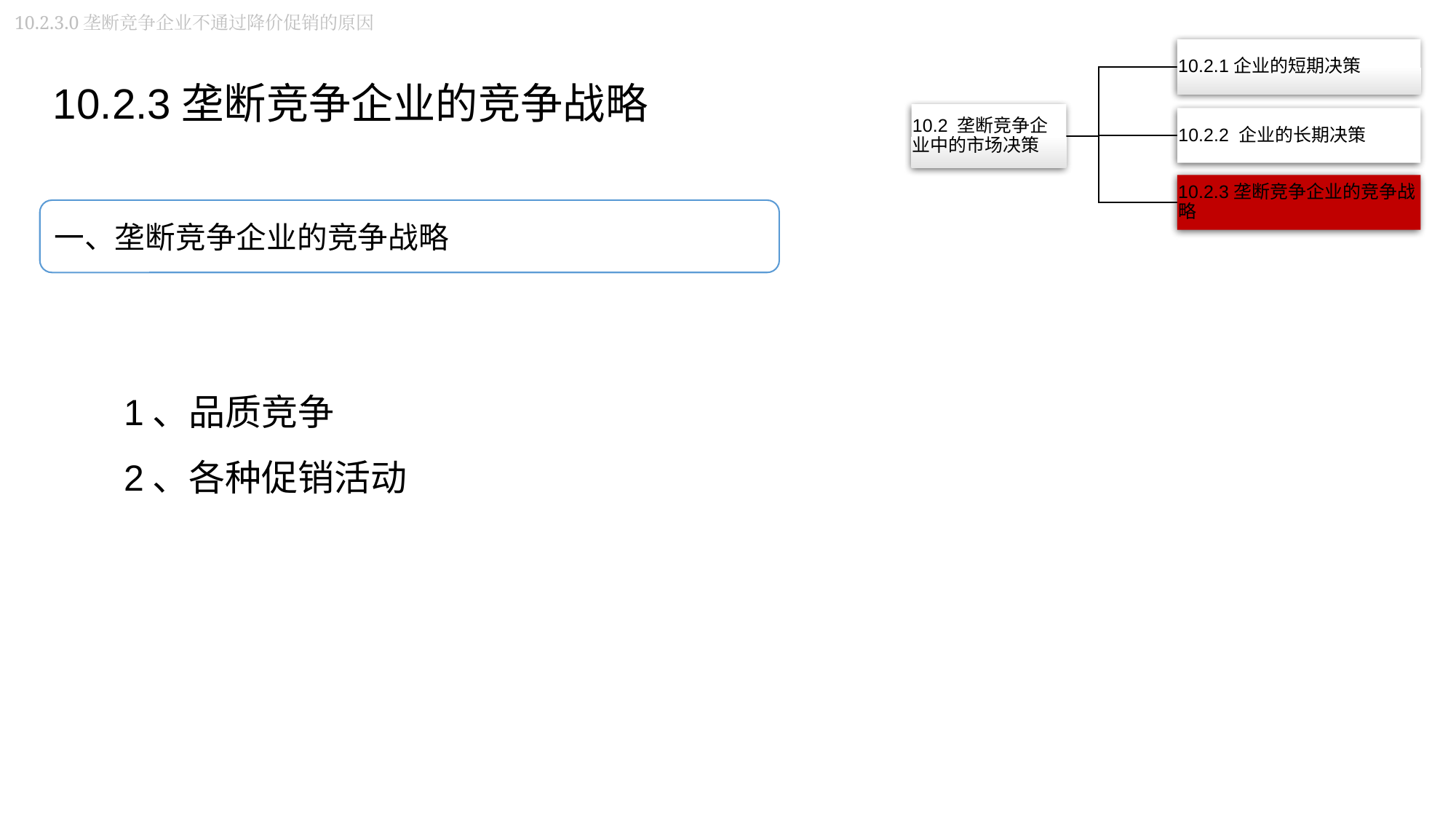

10.2 垄断竞争企业中的市场决策
10.2.1企业的短期决策
10.2.2 企业的长期决策
10.2.3垄断竞争企业的竞争战略
10.2.3.0垄断竞争企业不通过降价促销的原因
10.2.3垄断竞争企业的竞争战略
一、垄断竞争企业的竞争战略
1、品质竞争
2、各种促销活动